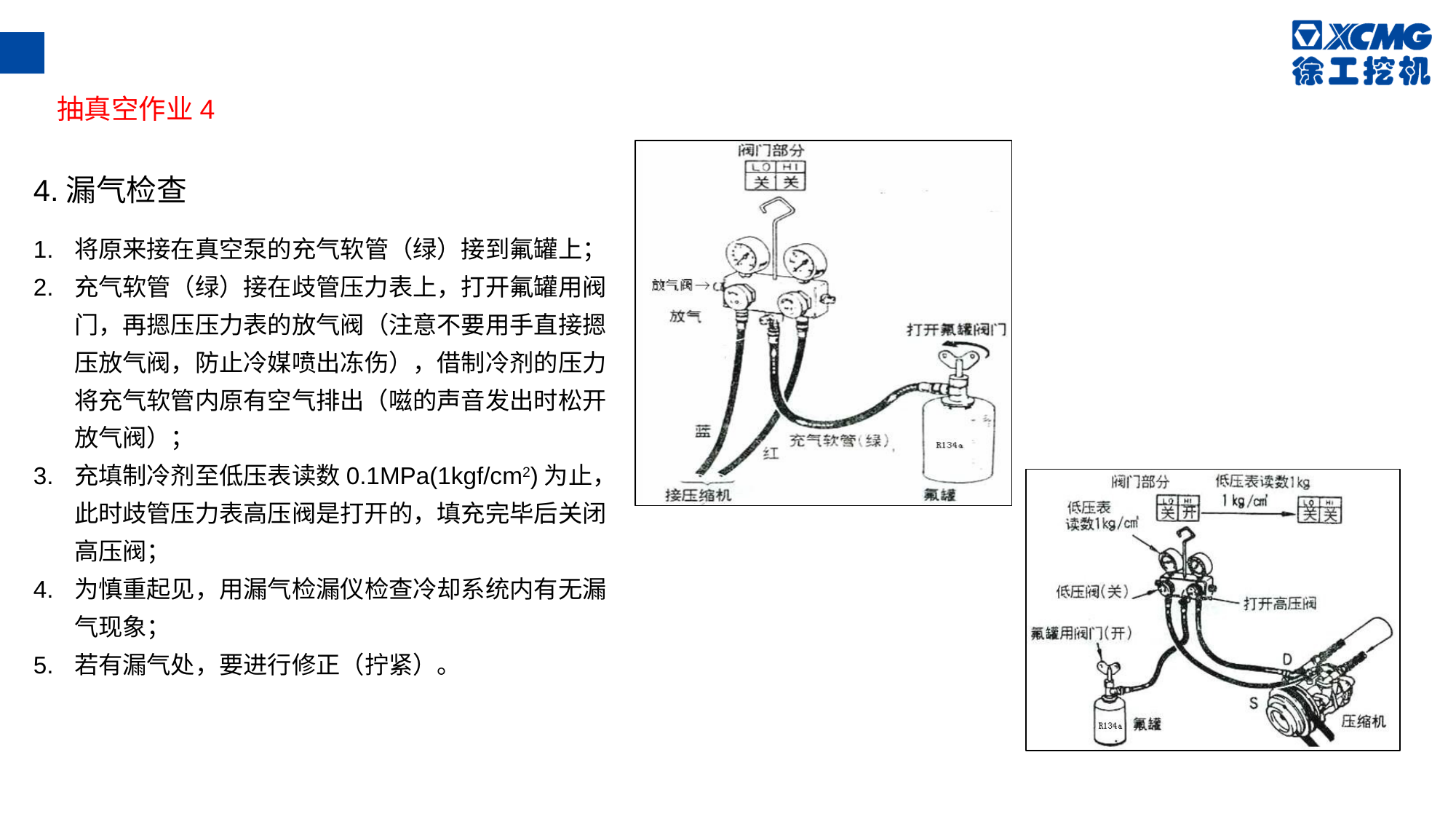

抽真空作业4

4.漏气检查
将原来接在真空泵的充气软管（绿）接到氟罐上；
充气软管（绿）接在歧管压力表上，打开氟罐用阀门，再摁压压力表的放气阀（注意不要用手直接摁压放气阀，防止冷媒喷出冻伤），借制冷剂的压力将充气软管内原有空气排出（嗞的声音发出时松开放气阀）；
充填制冷剂至低压表读数0.1MPa(1kgf/cm2)为止，此时歧管压力表高压阀是打开的，填充完毕后关闭高压阀；
为慎重起见，用漏气检漏仪检查冷却系统内有无漏气现象；
若有漏气处，要进行修正（拧紧）。